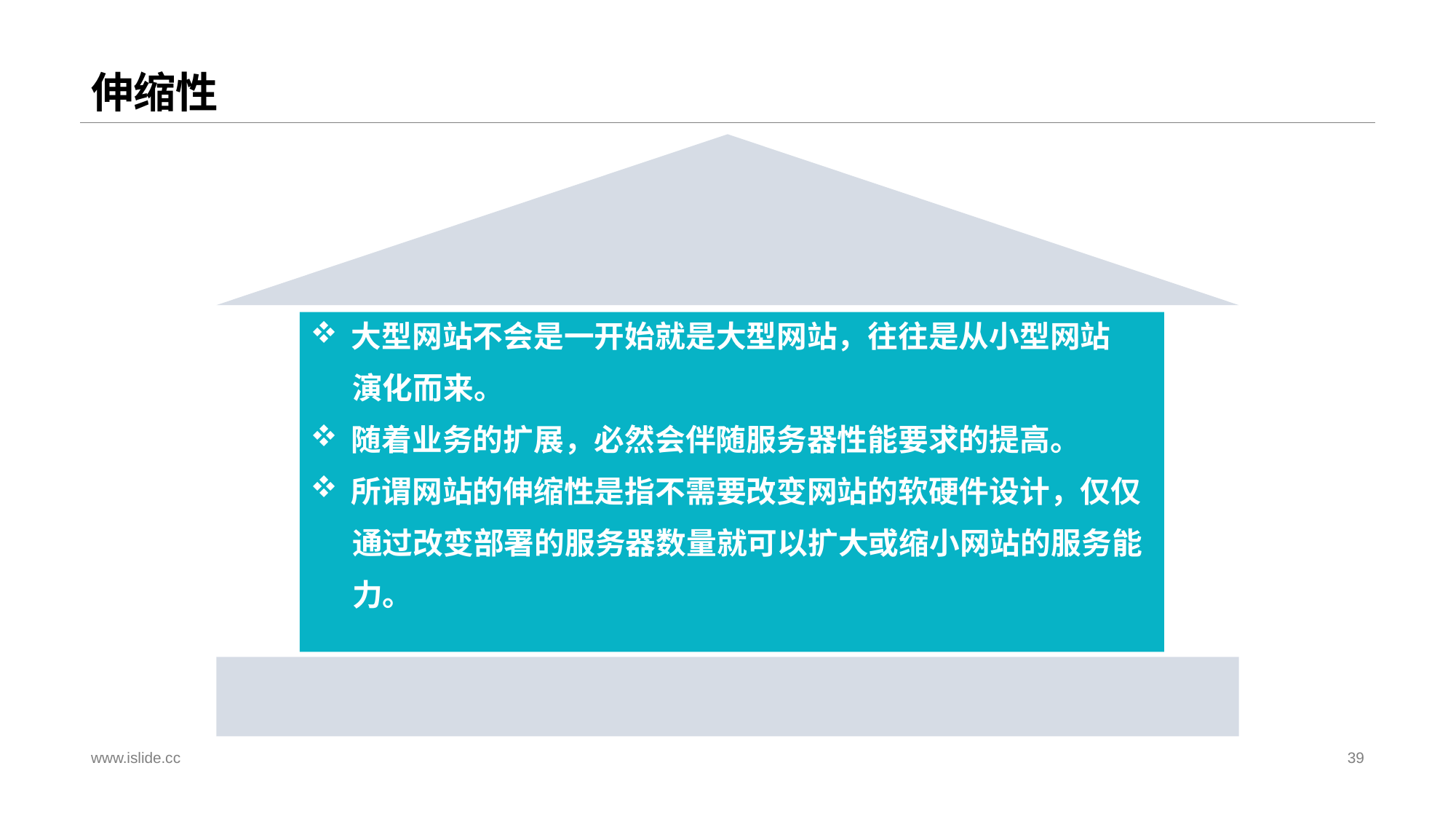

# 伸缩性

大型网站不会是一开始就是大型网站，往往是从小型网站
     演化而来。
随着业务的扩展，必然会伴随服务器性能要求的提高。
所谓网站的伸缩性是指不需要改变网站的软硬件设计，仅仅
     通过改变部署的服务器数量就可以扩大或缩小网站的服务能
     力。

www.islide.cc
39